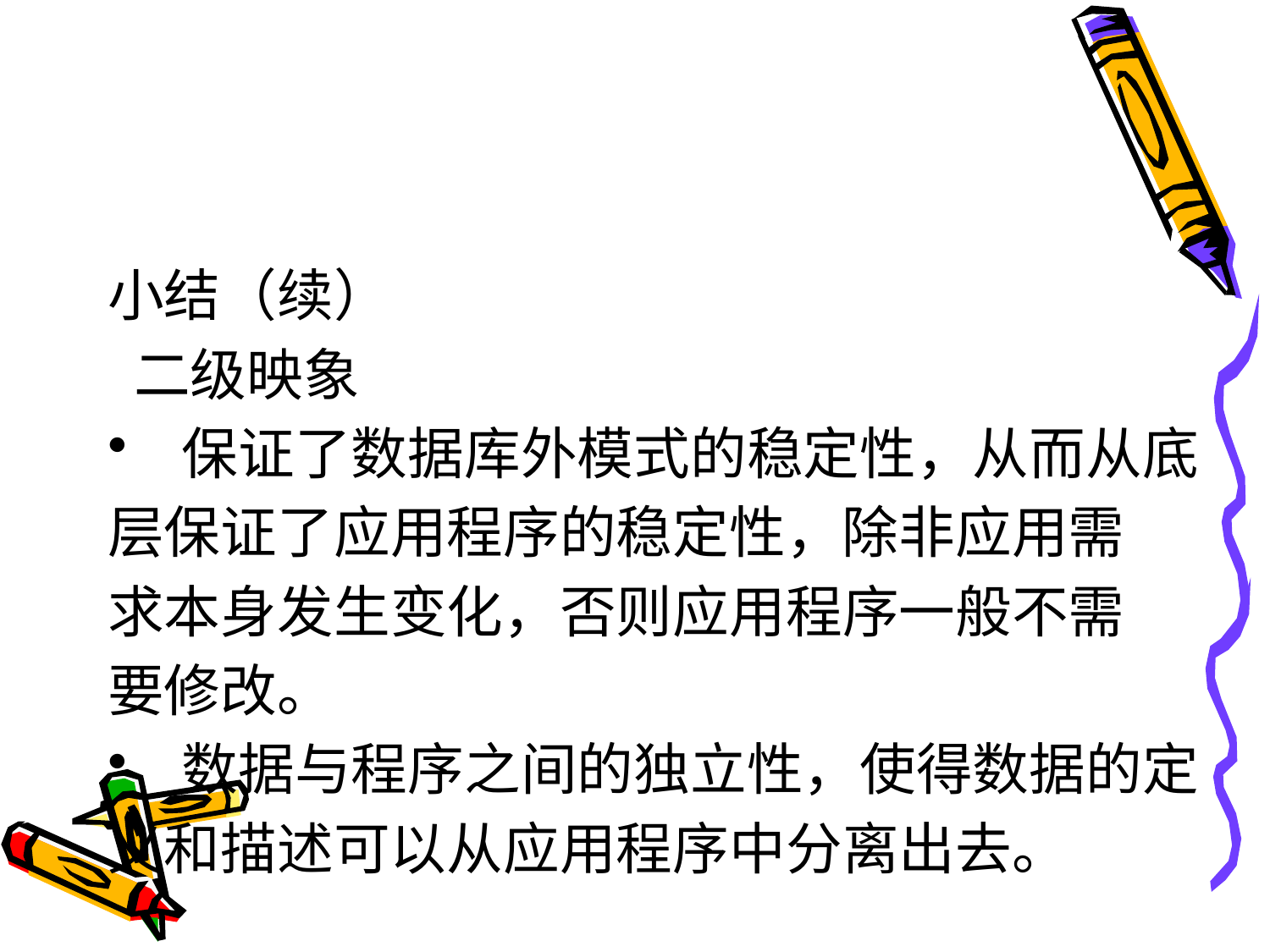

#
小结（续）
 二级映象
 保证了数据库外模式的稳定性，从而从底
层保证了应用程序的稳定性，除非应用需
求本身发生变化，否则应用程序一般不需
要修改。
 数据与程序之间的独立性，使得数据的定
义和描述可以从应用程序中分离出去。